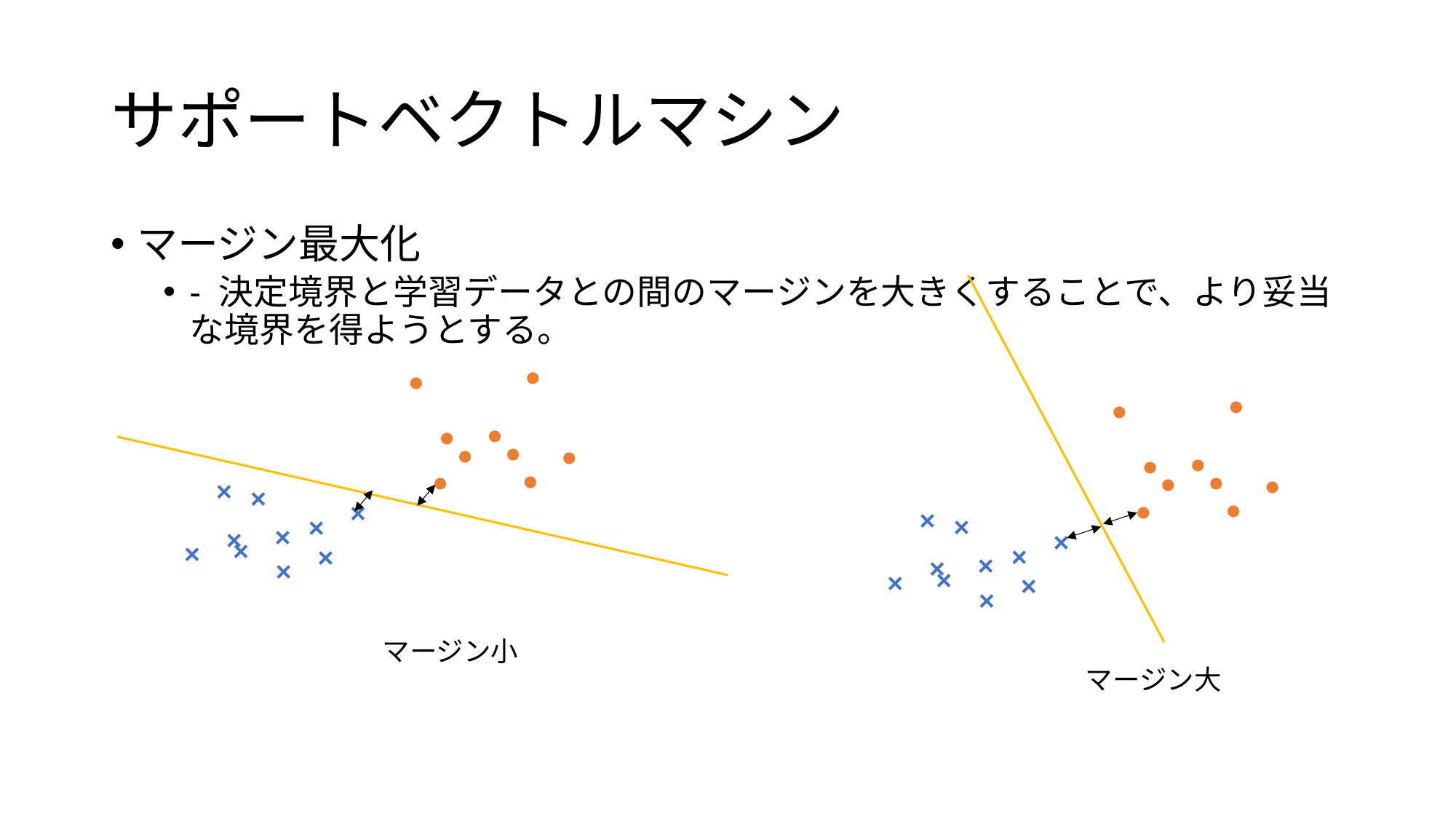

# サポートベクトルマシン
マージン最大化
- 決定境界と学習データとの間のマージンを大きくすることで、より妥当な境界を得ようとする。

●
●
●
●
●
●
●
●
●
●
●
●
●
●
●
●
×
×
●
●
×
×
×
×
×
×
×
×
×
×
×
×
×
×
×
×
×
×
マージン小
マージン大